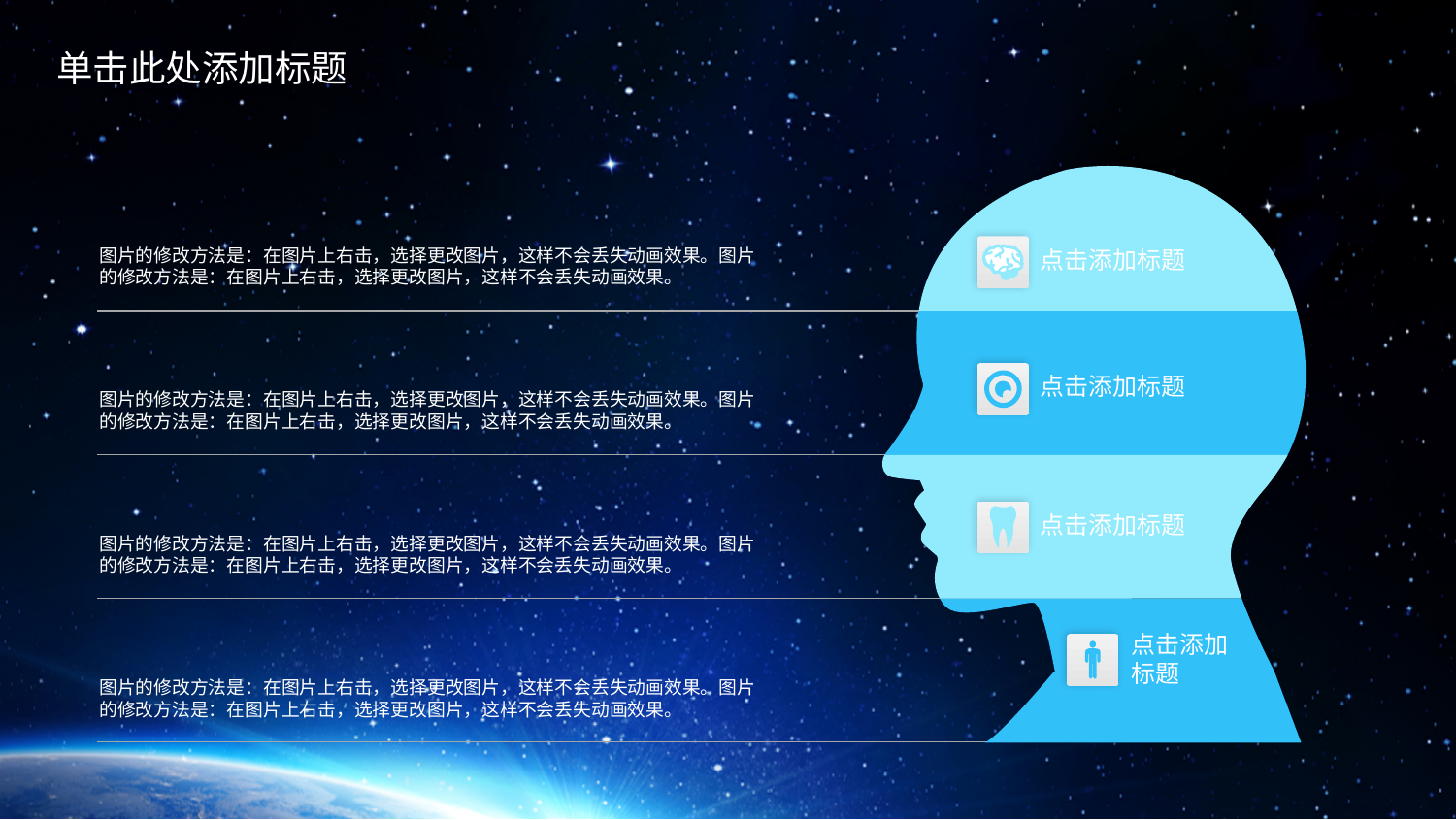

点击添加标题
图片的修改方法是：在图片上右击，选择更改图片，这样不会丢失动画效果。图片的修改方法是：在图片上右击，选择更改图片，这样不会丢失动画效果。

点击添加标题
图片的修改方法是：在图片上右击，选择更改图片，这样不会丢失动画效果。图片的修改方法是：在图片上右击，选择更改图片，这样不会丢失动画效果。

点击添加标题
图片的修改方法是：在图片上右击，选择更改图片，这样不会丢失动画效果。图片的修改方法是：在图片上右击，选择更改图片，这样不会丢失动画效果。

点击添加标题

图片的修改方法是：在图片上右击，选择更改图片，这样不会丢失动画效果。图片的修改方法是：在图片上右击，选择更改图片，这样不会丢失动画效果。